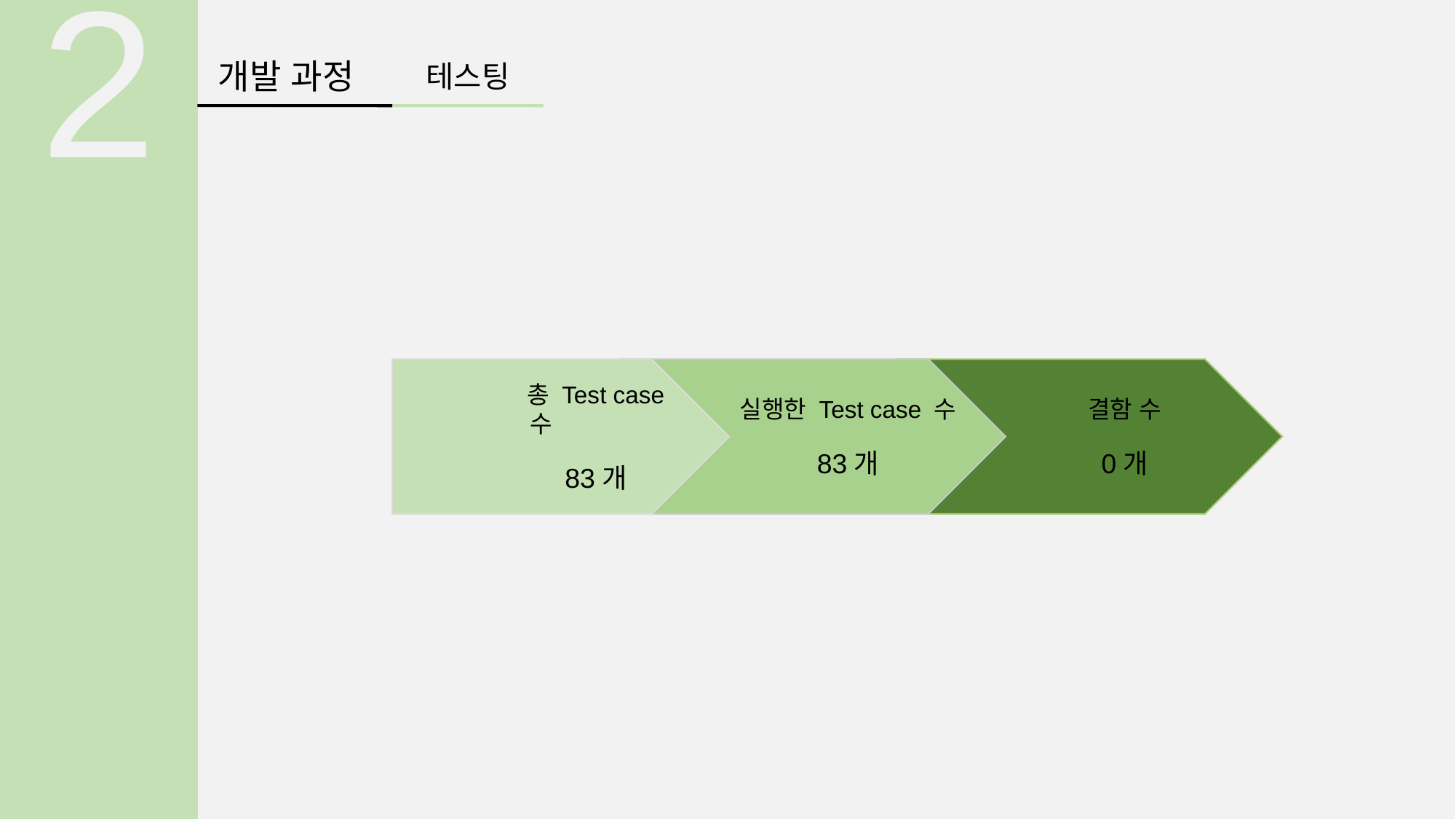

2

개발 과정
테스팅

	총 Test case 수

	83개
	실행한 Test case 수

         	83개
 	결함 수

 	0개